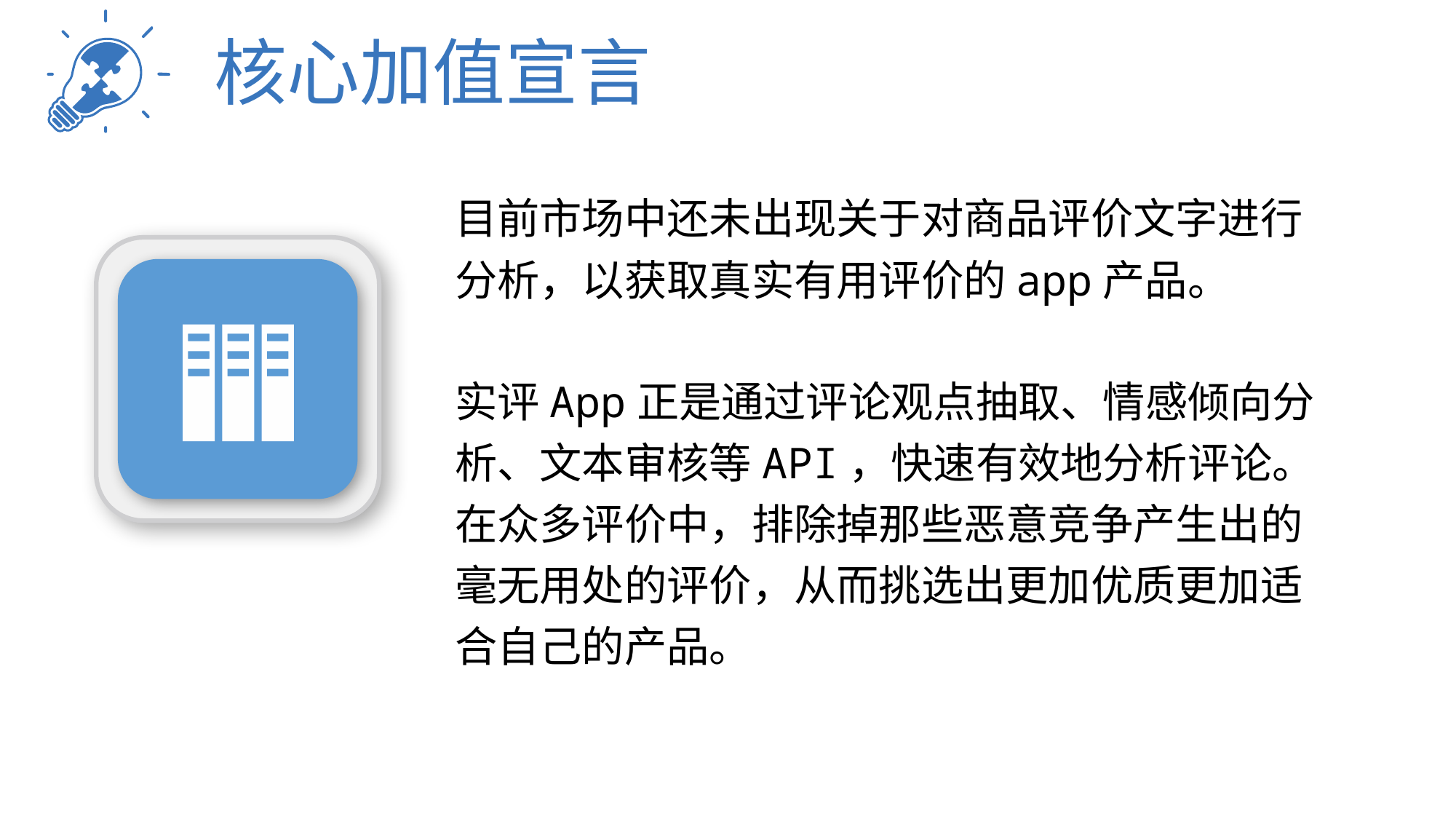

核心加值宣言
目前市场中还未出现关于对商品评价文字进行分析，以获取真实有用评价的app产品。

实评App正是通过评论观点抽取、情感倾向分析、文本审核等API，快速有效地分析评论。在众多评价中，排除掉那些恶意竞争产生出的毫无用处的评价，从而挑选出更加优质更加适合自己的产品。